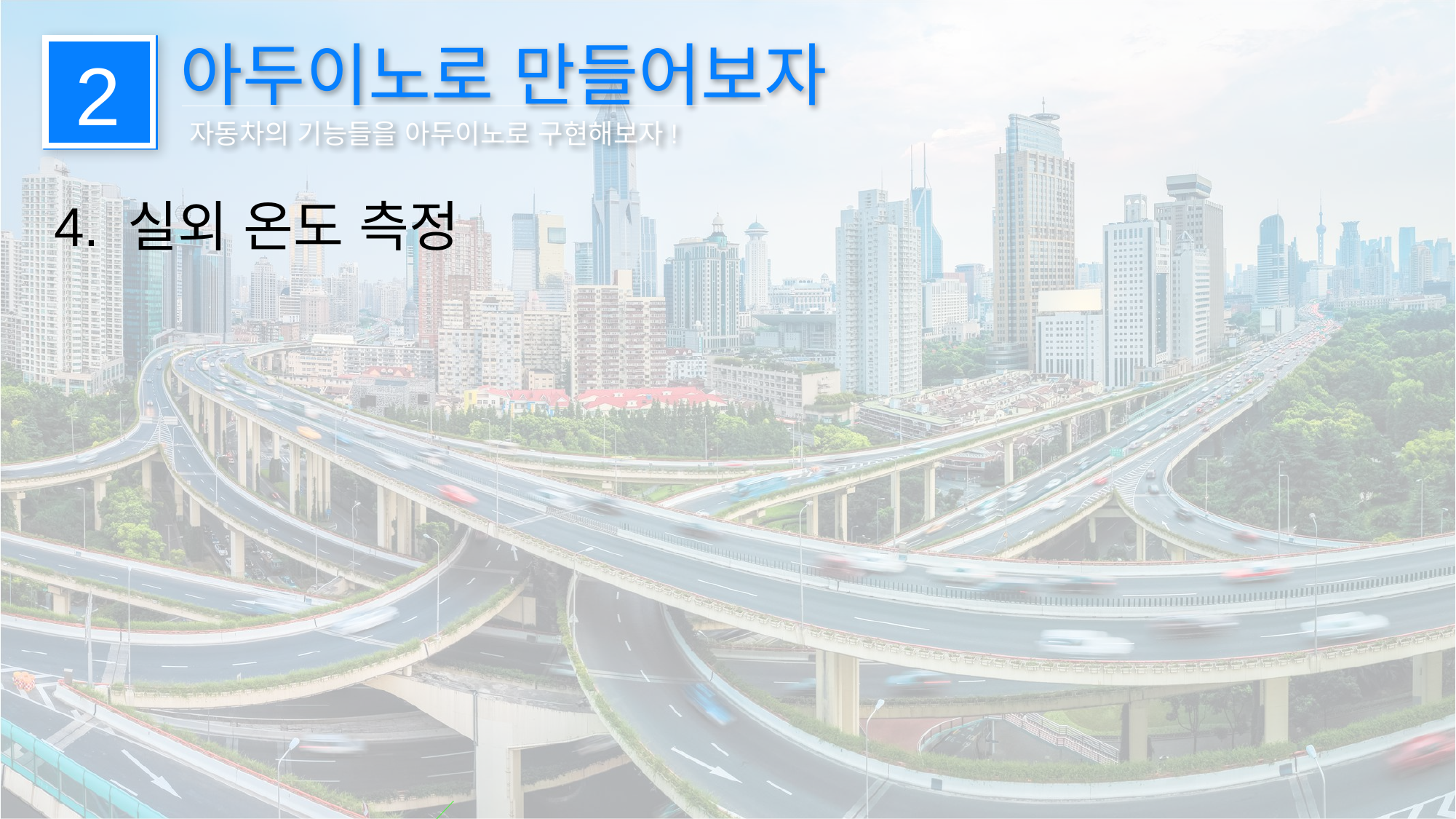

아두이노로 만들어보자

2
자동차의 기능들을 아두이노로 구현해보자!
4. 실외 온도 측정